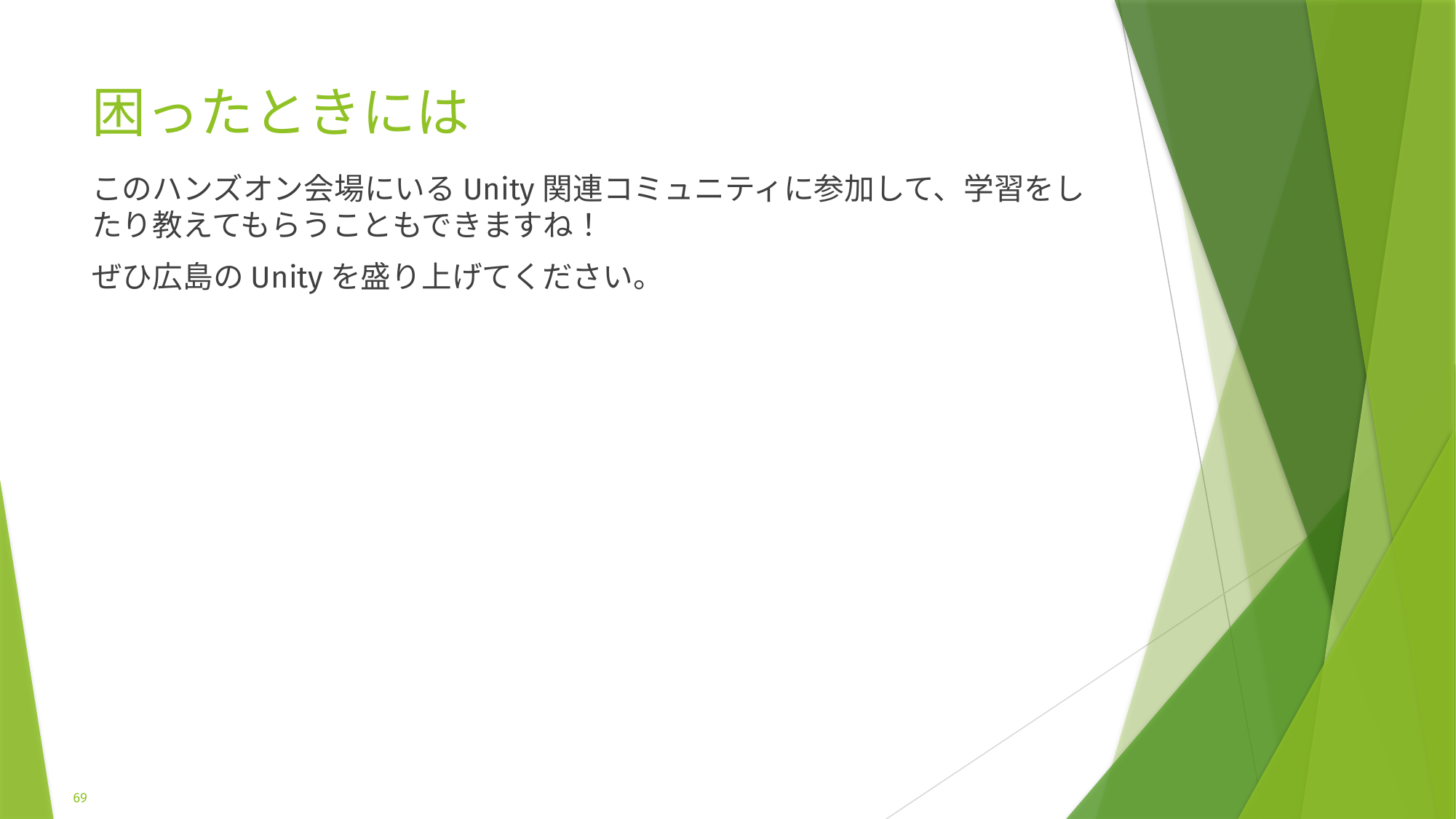

# 困ったときには
このハンズオン会場にいるUnity関連コミュニティに参加して、学習をしたり教えてもらうこともできますね！
ぜひ広島のUnityを盛り上げてください。
69